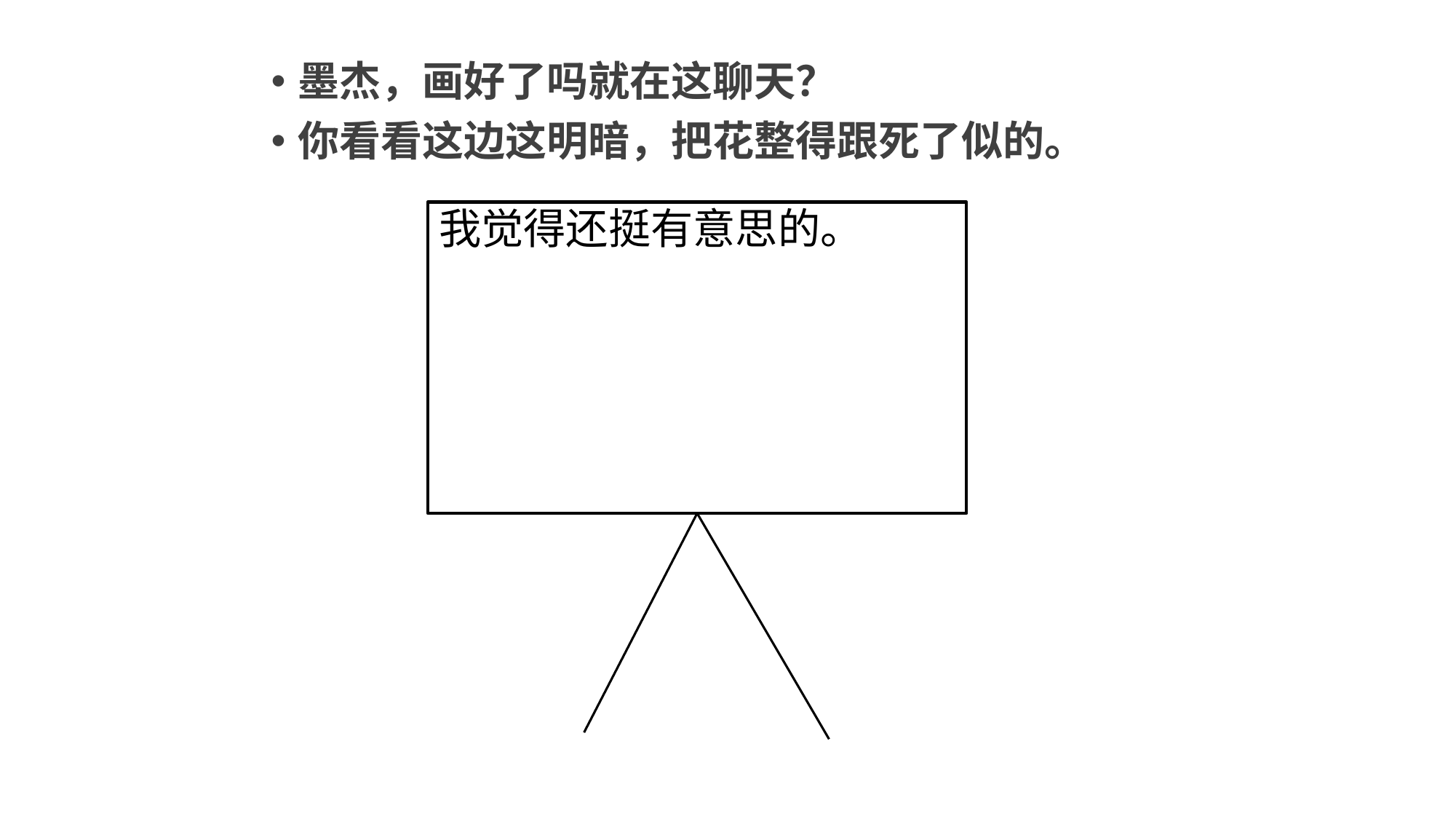

墨杰，画好了吗就在这聊天？
你看看这边这明暗，把花整得跟死了似的。
我觉得还挺有意思的。